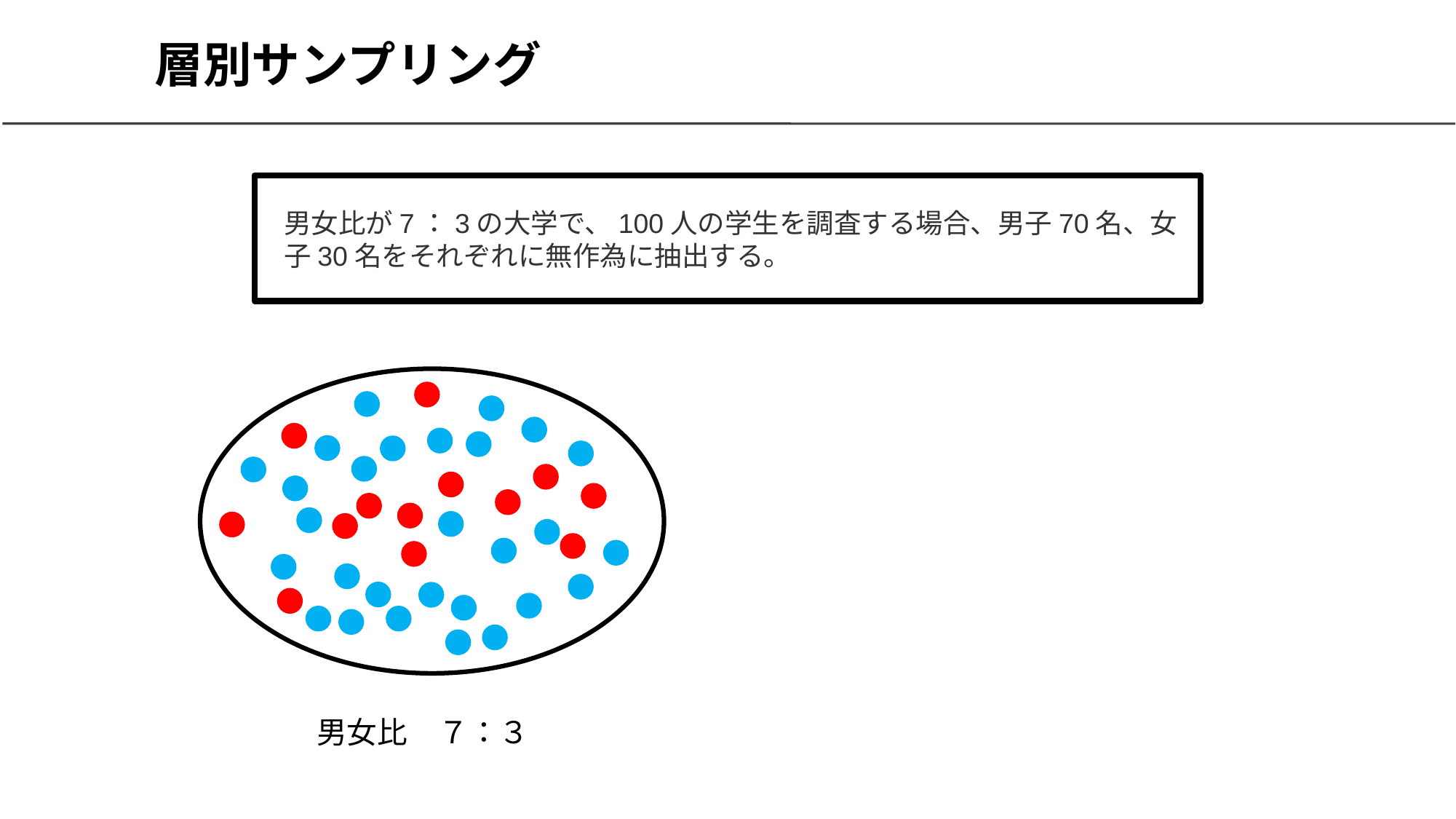

# 層別サンプリング

男女比が7：3の大学で、100人の学生を調査する場合、男子70名、女子30名をそれぞれに無作為に抽出する。

男女比　７：３